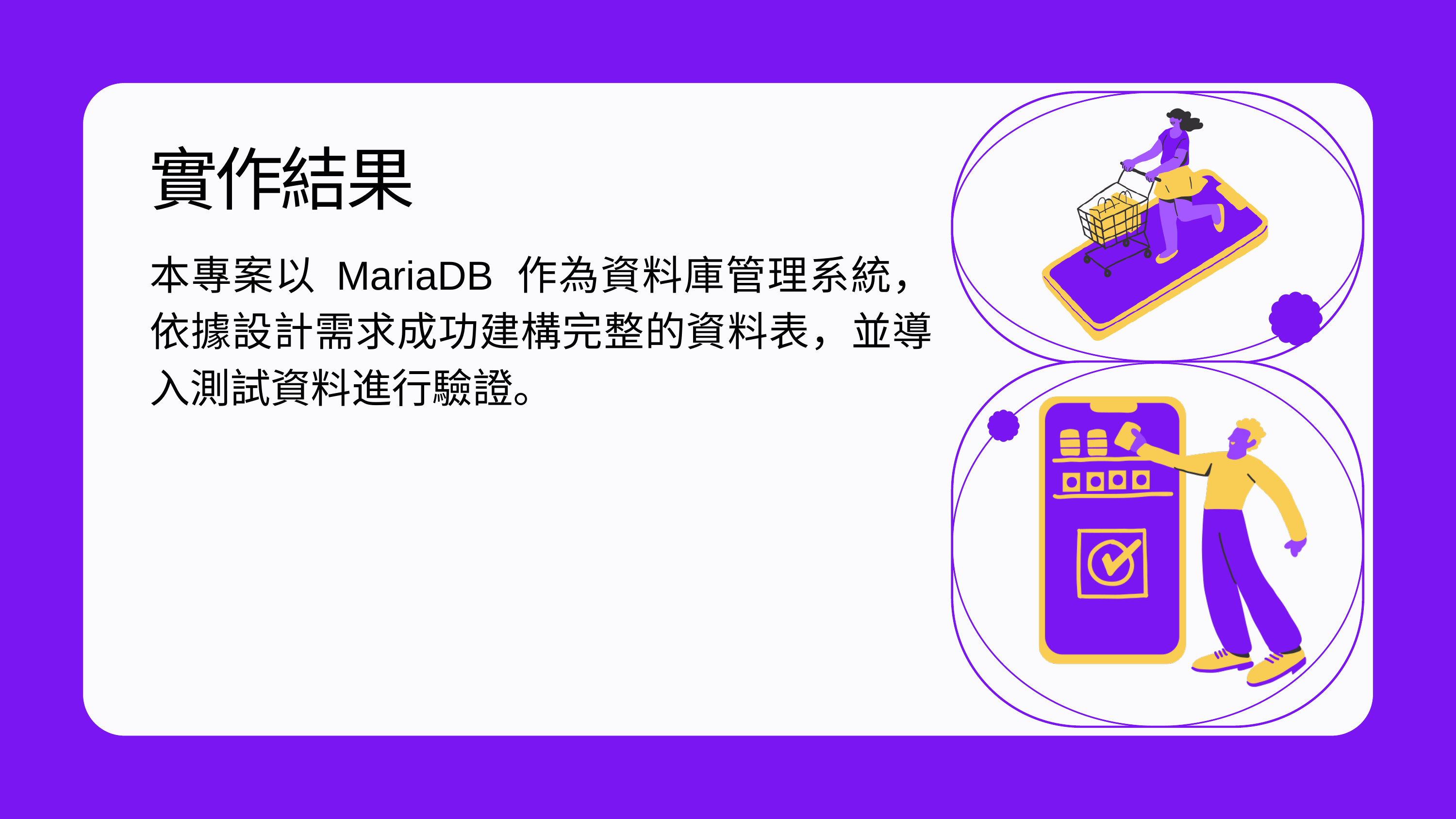

實作結果
本專案以 MariaDB 作為資料庫管理系統，依據設計需求成功建構完整的資料表，並導入測試資料進行驗證。